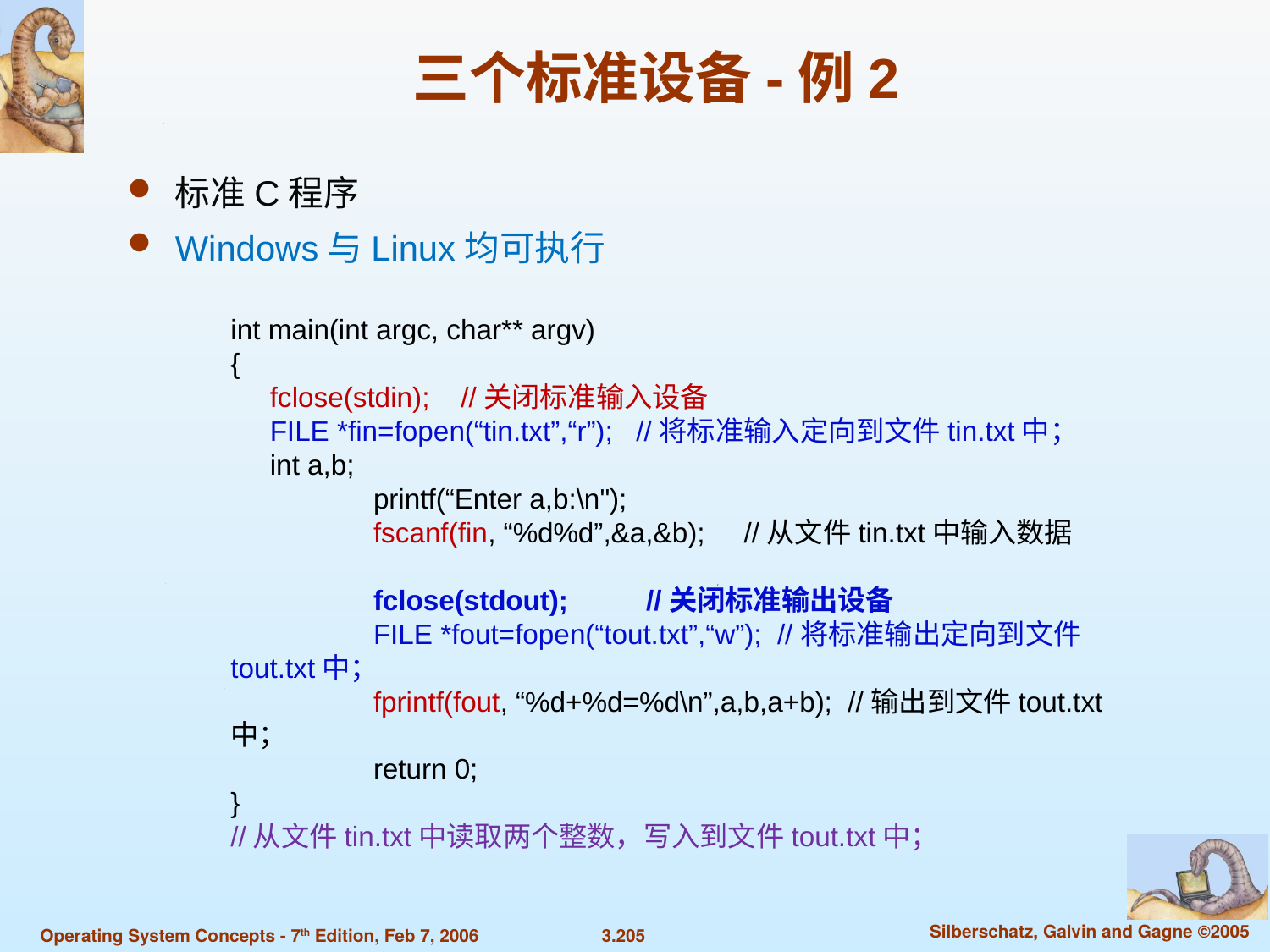

# 三个标准设备-例2
标准C程序
Windows与Linux均可执行

int main(int argc, char** argv)
{
     fclose(stdin);    //关闭标准输入设备
     FILE *fin=fopen(“tin.txt”,“r”);   //将标准输入定向到文件tin.txt中；
     int a,b;
	  printf(“Enter a,b:\n");
	  fscanf(fin, “%d%d”,&a,&b);     //从文件tin.txt中输入数据

	  fclose(stdout);          //关闭标准输出设备
	  FILE *fout=fopen(“tout.txt”,“w”);  //将标准输出定向到文件tout.txt中；
	  fprintf(fout, “%d+%d=%d\n”,a,b,a+b);  //输出到文件tout.txt中；
	  return 0;
}
//从文件tin.txt中读取两个整数，写入到文件tout.txt中；